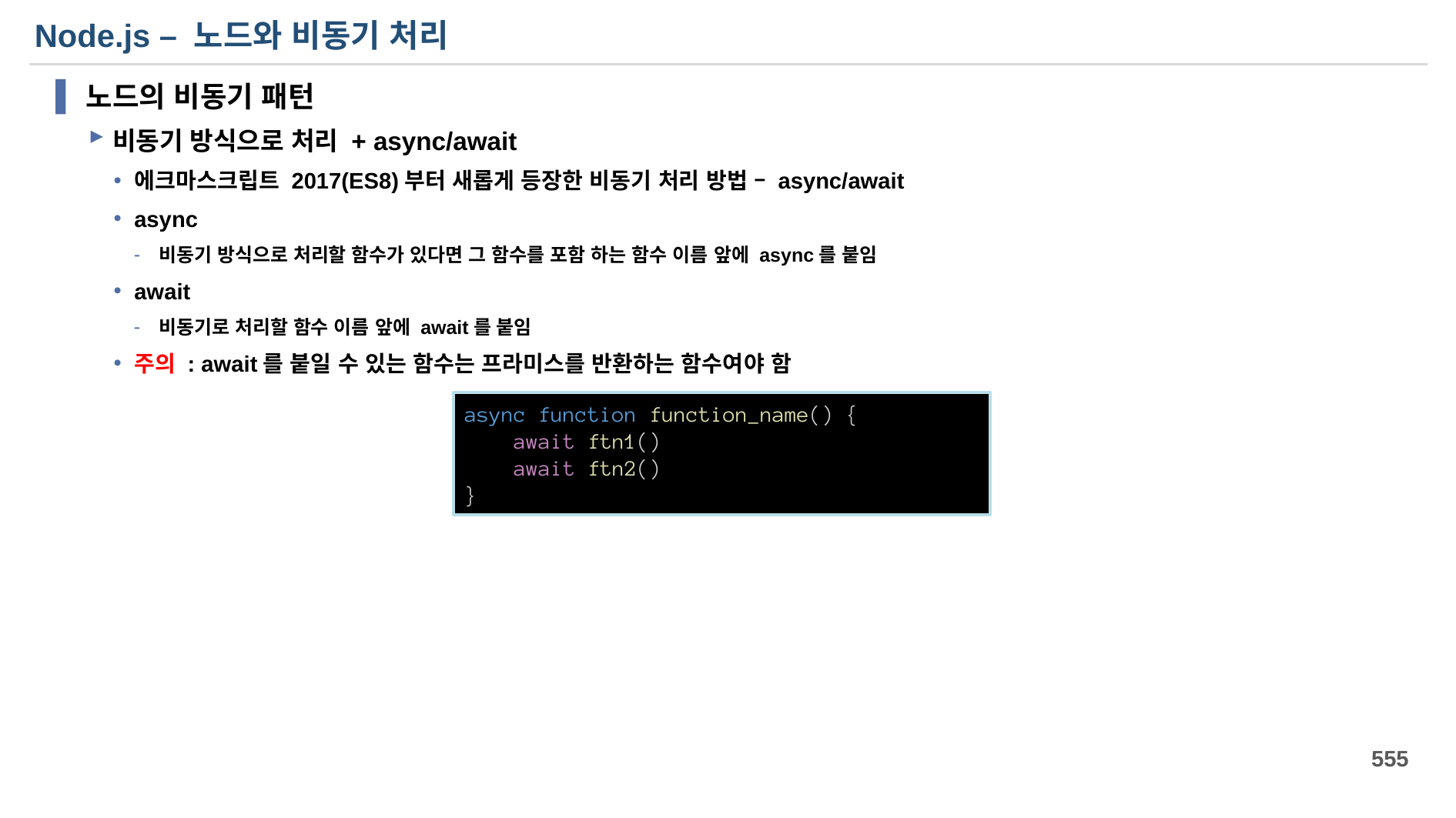

# Node.js – 노드와 비동기 처리
노드의 비동기 패턴
비동기 방식으로 처리 + async/await
에크마스크립트 2017(ES8)부터 새롭게 등장한 비동기 처리 방법 – async/await
async
비동기 방식으로 처리할 함수가 있다면 그 함수를 포함 하는 함수 이름 앞에 async를 붙임
await
비동기로 처리할 함수 이름 앞에 await를 붙임
주의 : await를 붙일 수 있는 함수는 프라미스를 반환하는 함수여야 함

async function function_name() {
    await ftn1()
    await ftn2()
}
555